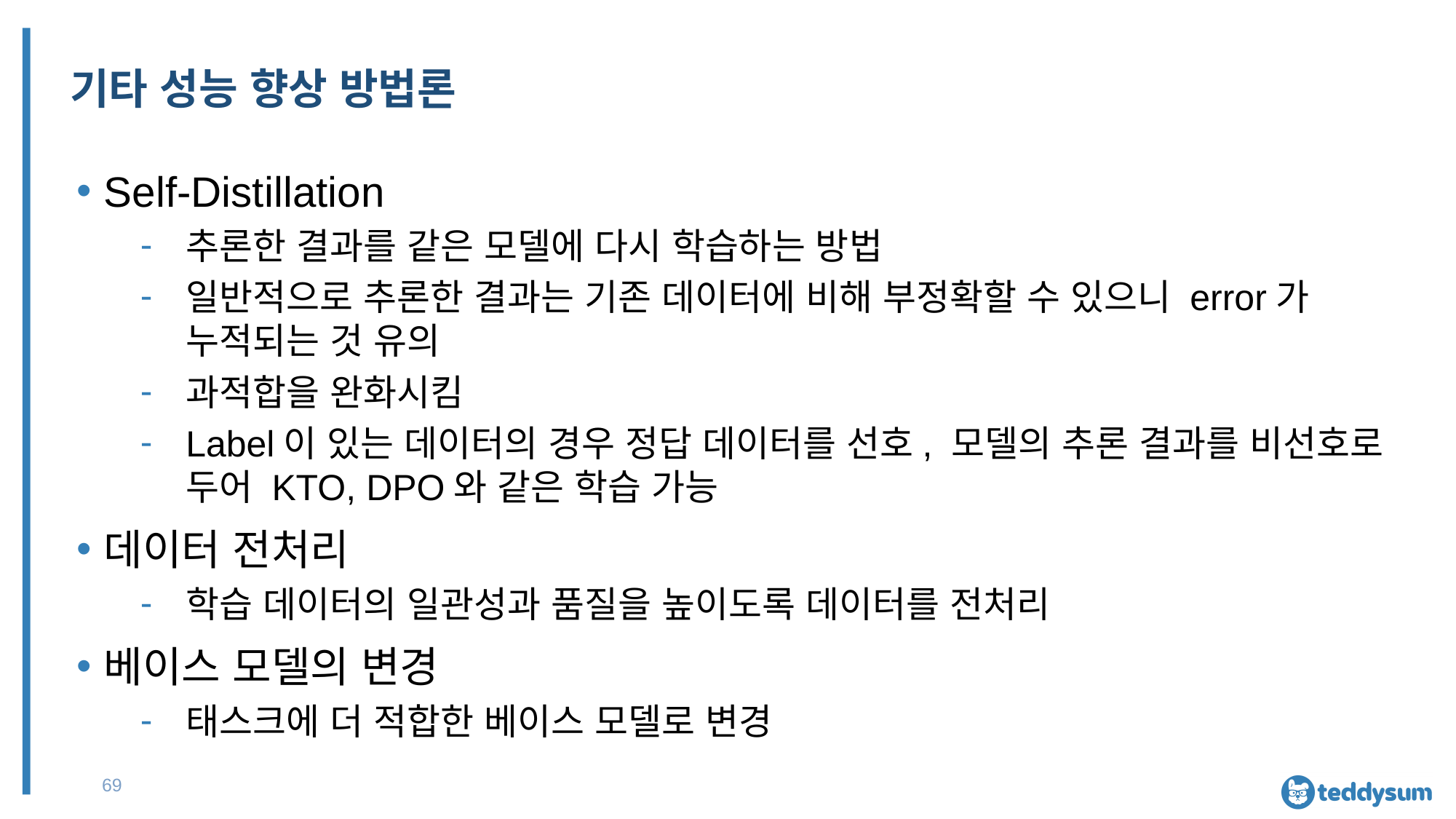

# 기타 성능 향상 방법론
Self-Distillation
추론한 결과를 같은 모델에 다시 학습하는 방법
일반적으로 추론한 결과는 기존 데이터에 비해 부정확할 수 있으니 error가 누적되는 것 유의
과적합을 완화시킴
Label이 있는 데이터의 경우 정답 데이터를 선호, 모델의 추론 결과를 비선호로 두어 KTO, DPO와 같은 학습 가능
데이터 전처리
학습 데이터의 일관성과 품질을 높이도록 데이터를 전처리
베이스 모델의 변경
태스크에 더 적합한 베이스 모델로 변경
69